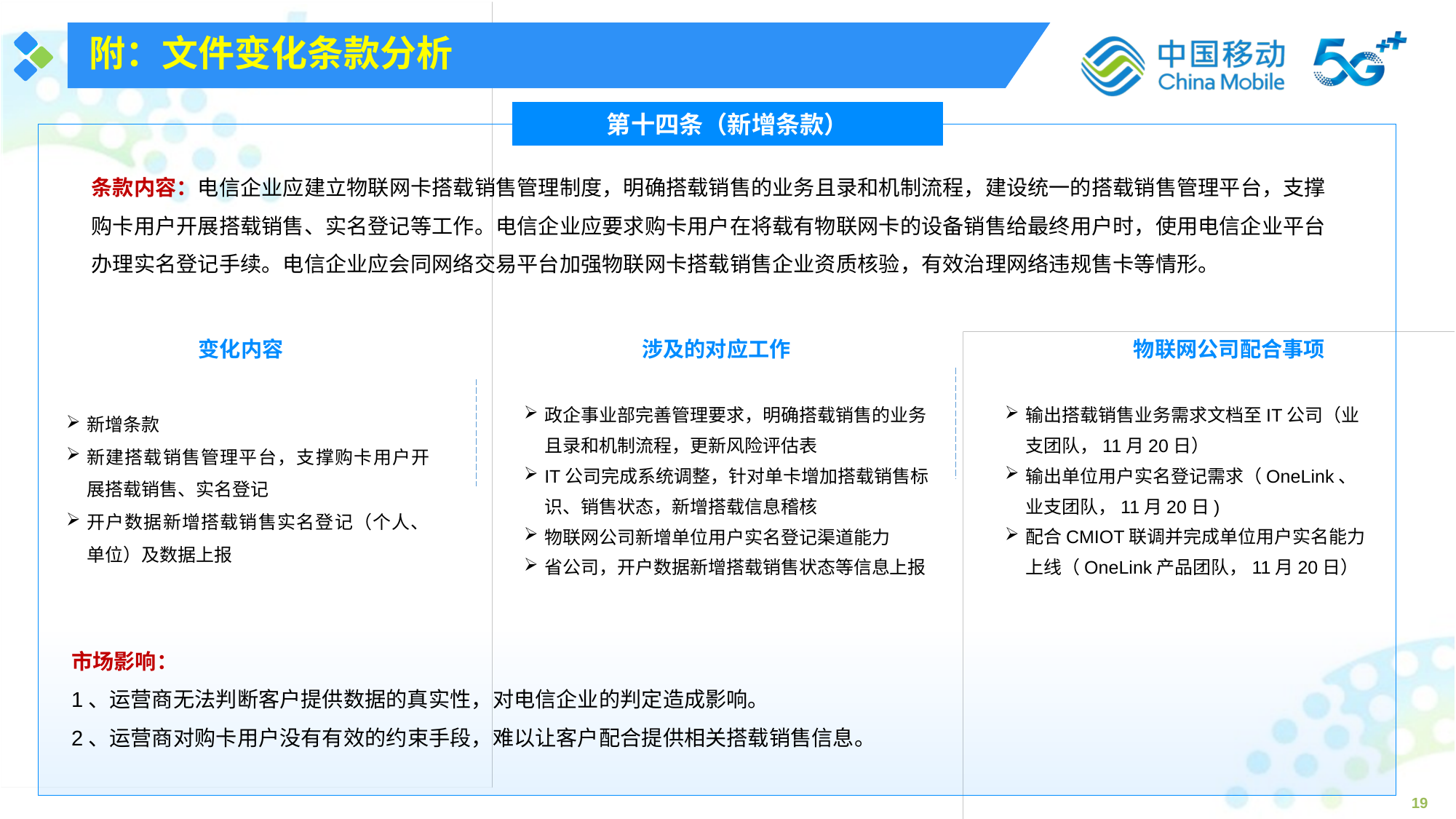

附：文件变化条款分析

第十四条（新增条款）

条款内容：电信企业应建立物联网卡搭载销售管理制度，明确搭载销售的业务且录和机制流程，建设统一的搭载销售管理平台，支撑购卡用户开展搭载销售、实名登记等工作。电信企业应要求购卡用户在将载有物联网卡的设备销售给最终用户时，使用电信企业平台办理实名登记手续。电信企业应会同网络交易平台加强物联网卡搭载销售企业资质核验，有效治理网络违规售卡等情形。
变化内容
涉及的对应工作
物联网公司配合事项
输出搭载销售业务需求文档至IT公司（业支团队，11月20日）
输出单位用户实名登记需求（OneLink、业支团队，11月20日)
配合CMIOT联调并完成单位用户实名能力上线（OneLink产品团队，11月20日）

政企事业部完善管理要求，明确搭载销售的业务且录和机制流程，更新风险评估表
IT公司完成系统调整，针对单卡增加搭载销售标识、销售状态，新增搭载信息稽核
物联网公司新增单位用户实名登记渠道能力
省公司，开户数据新增搭载销售状态等信息上报
新增条款
新建搭载销售管理平台，支撑购卡用户开展搭载销售、实名登记
开户数据新增搭载销售实名登记（个人、单位）及数据上报
市场影响：
1、运营商无法判断客户提供数据的真实性，对电信企业的判定造成影响。
2、运营商对购卡用户没有有效的约束手段，难以让客户配合提供相关搭载销售信息。